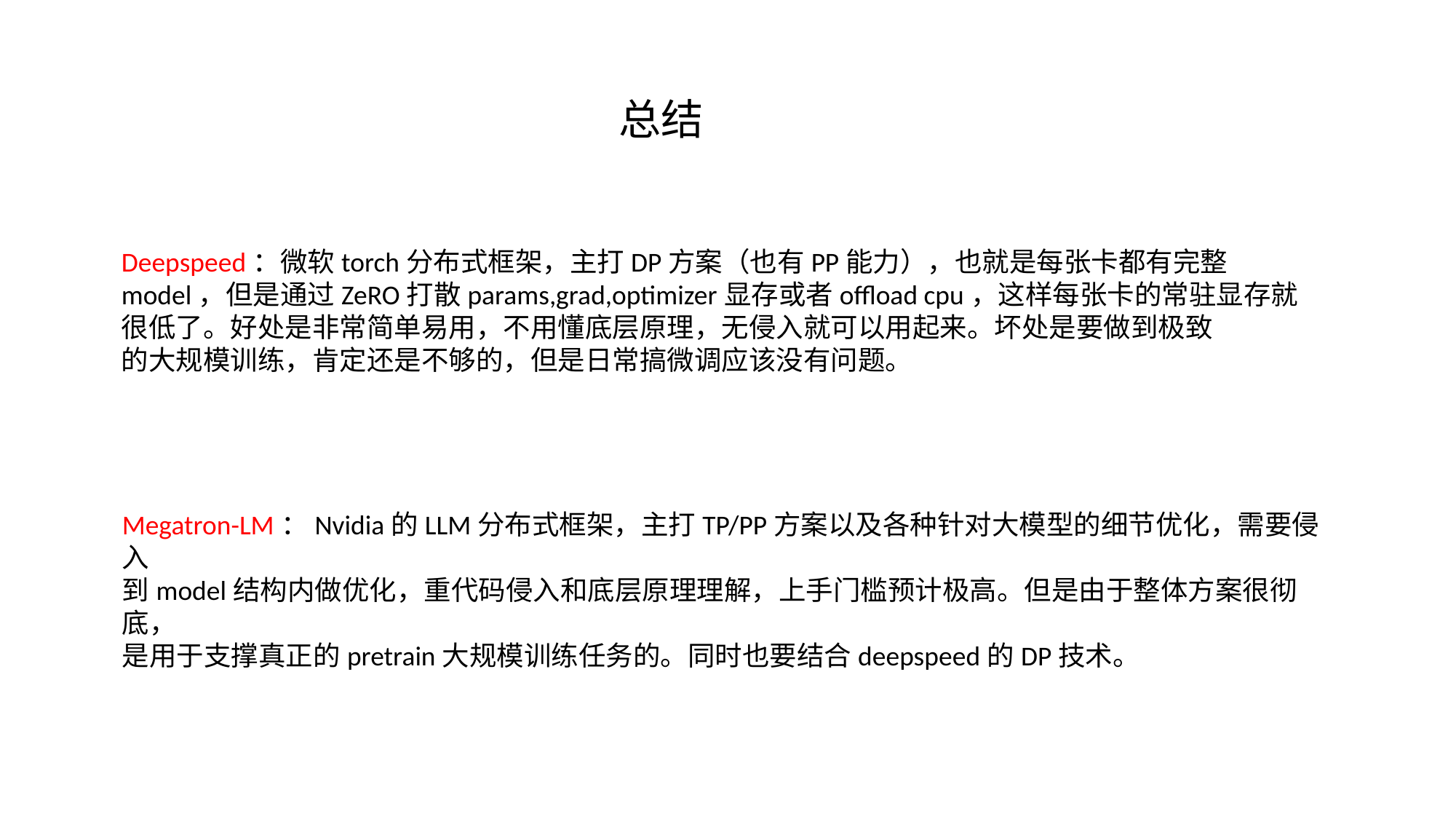

总结
Deepspeed：微软torch分布式框架，主打DP方案（也有PP能力），也就是每张卡都有完整model，但是通过ZeRO打散params,grad,optimizer显存或者offload cpu，这样每张卡的常驻显存就很低了。好处是非常简单易用，不用懂底层原理，无侵入就可以用起来。坏处是要做到极致
的大规模训练，肯定还是不够的，但是日常搞微调应该没有问题。
Megatron-LM：Nvidia的LLM分布式框架，主打TP/PP方案以及各种针对大模型的细节优化，需要侵入
到model结构内做优化，重代码侵入和底层原理理解，上手门槛预计极高。但是由于整体方案很彻底，
是用于支撑真正的pretrain大规模训练任务的。同时也要结合deepspeed的DP技术。